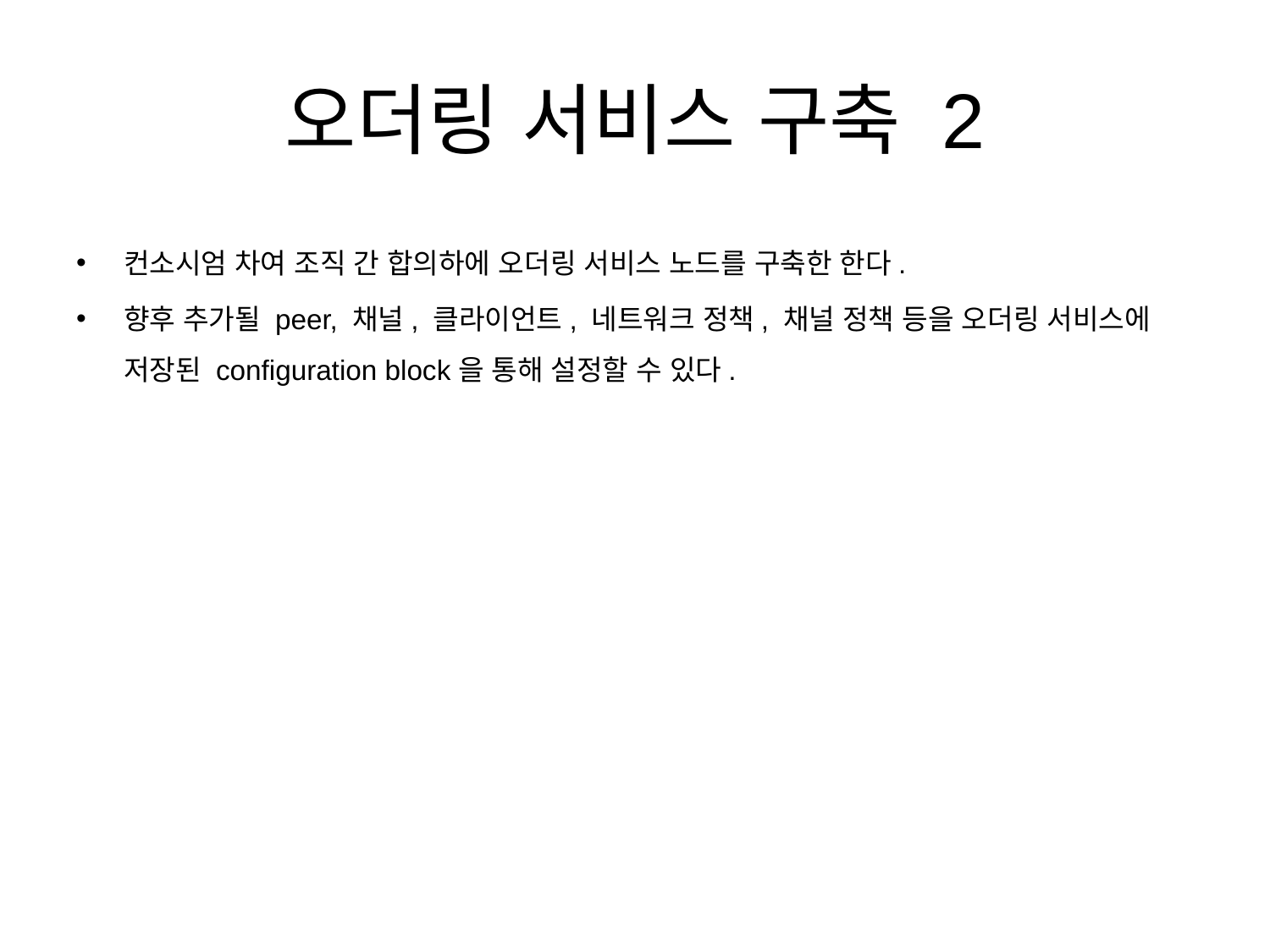

# 오더링 서비스 구축 2
컨소시엄 차여 조직 간 합의하에 오더링 서비스 노드를 구축한 한다.
향후 추가될 peer, 채널, 클라이언트, 네트워크 정책, 채널 정책 등을 오더링 서비스에 저장된 configuration block을 통해 설정할 수 있다.